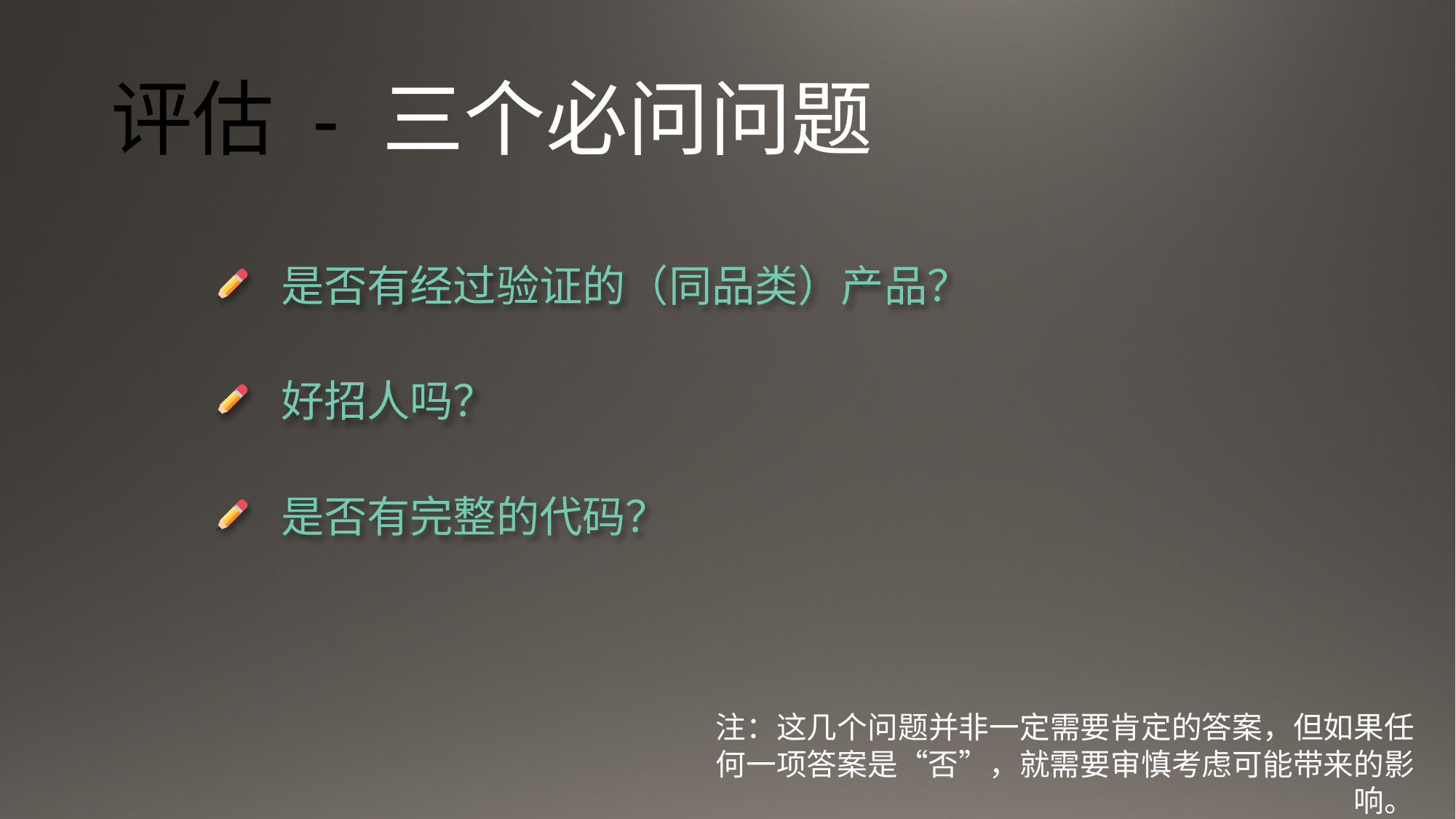

# 评估 - 三个必问问题
是否有经过验证的（同品类）产品？
好招人吗？
是否有完整的代码？
注：这几个问题并非一定需要肯定的答案，但如果任何一项答案是“否”，就需要审慎考虑可能带来的影响。